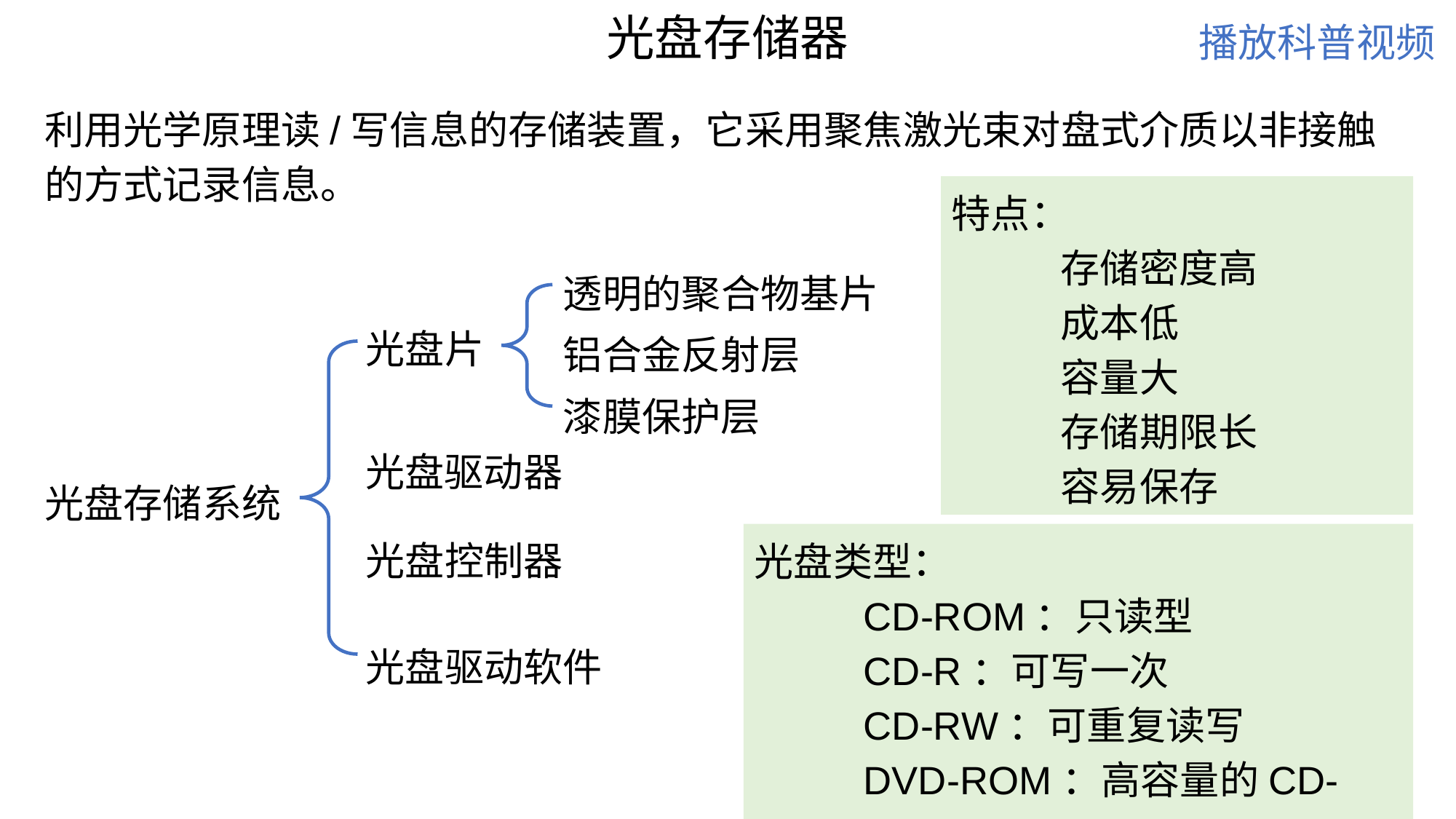

光盘存储器
播放科普视频
利用光学原理读/写信息的存储装置，它采用聚焦激光束对盘式介质以非接触的方式记录信息。
特点：
	存储密度高
	成本低
	容量大
	存储期限长
	容易保存
透明的聚合物基片

光盘片
铝合金反射层

漆膜保护层
光盘驱动器
光盘存储系统
光盘控制器
光盘类型：
	CD-ROM：只读型
	CD-R：可写一次
	CD-RW：可重复读写
	DVD-ROM：高容量的CD-ROM
光盘驱动软件